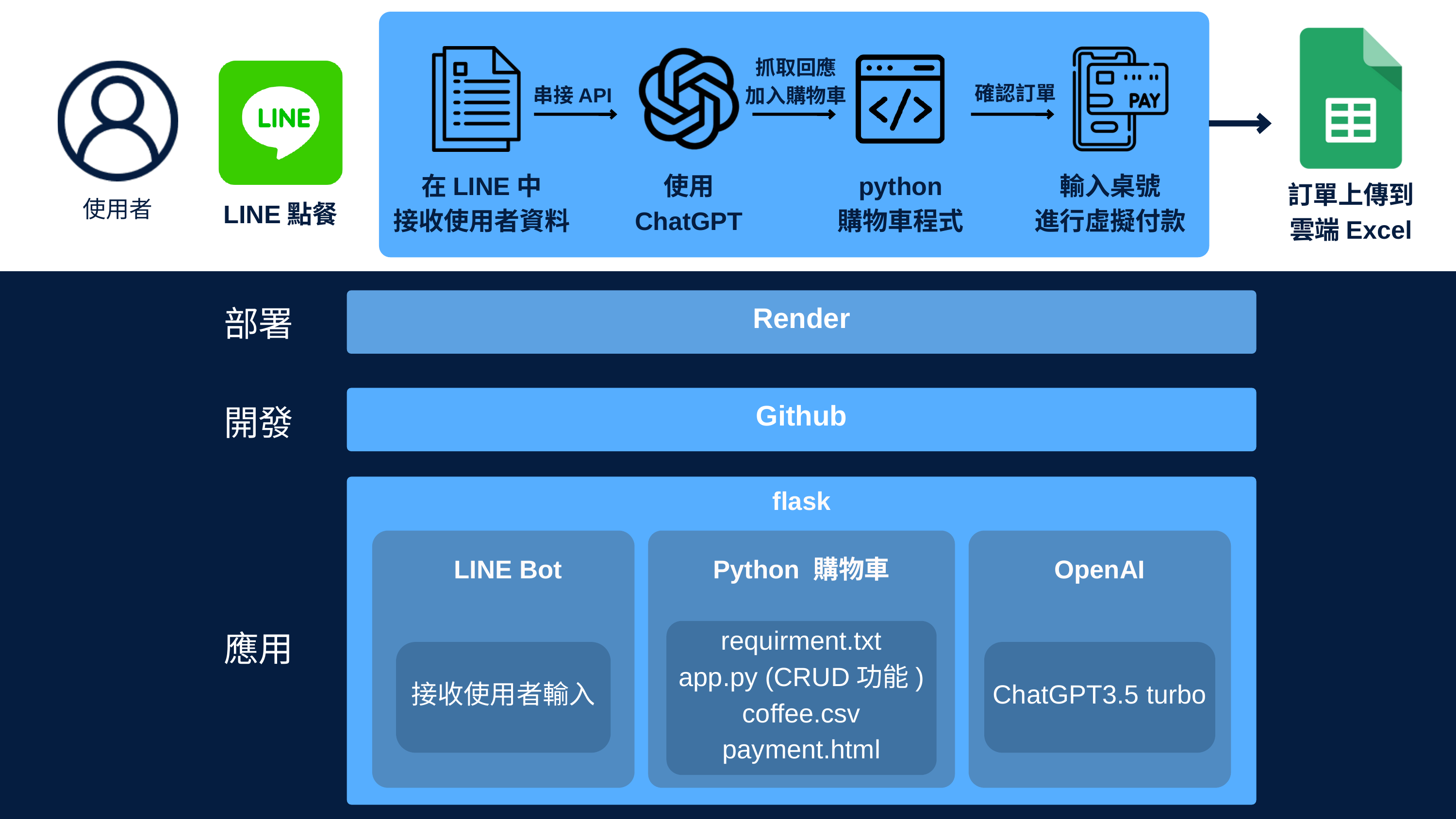

訂單上傳到
雲端Excel

抓取回應
加入購物車

使用者

LINE點餐
確認訂單
串接API

在LINE中
接收使用者資料
使用
ChatGPT
python
購物車程式
輸入桌號
進行虛擬付款

Render
部署

Github
開發

flask

LINE Bot
Python 購物車
OpenAI
應用

requirment.txt
app.py (CRUD功能)
coffee.csv
payment.html

接收使用者輸入

ChatGPT3.5 turbo